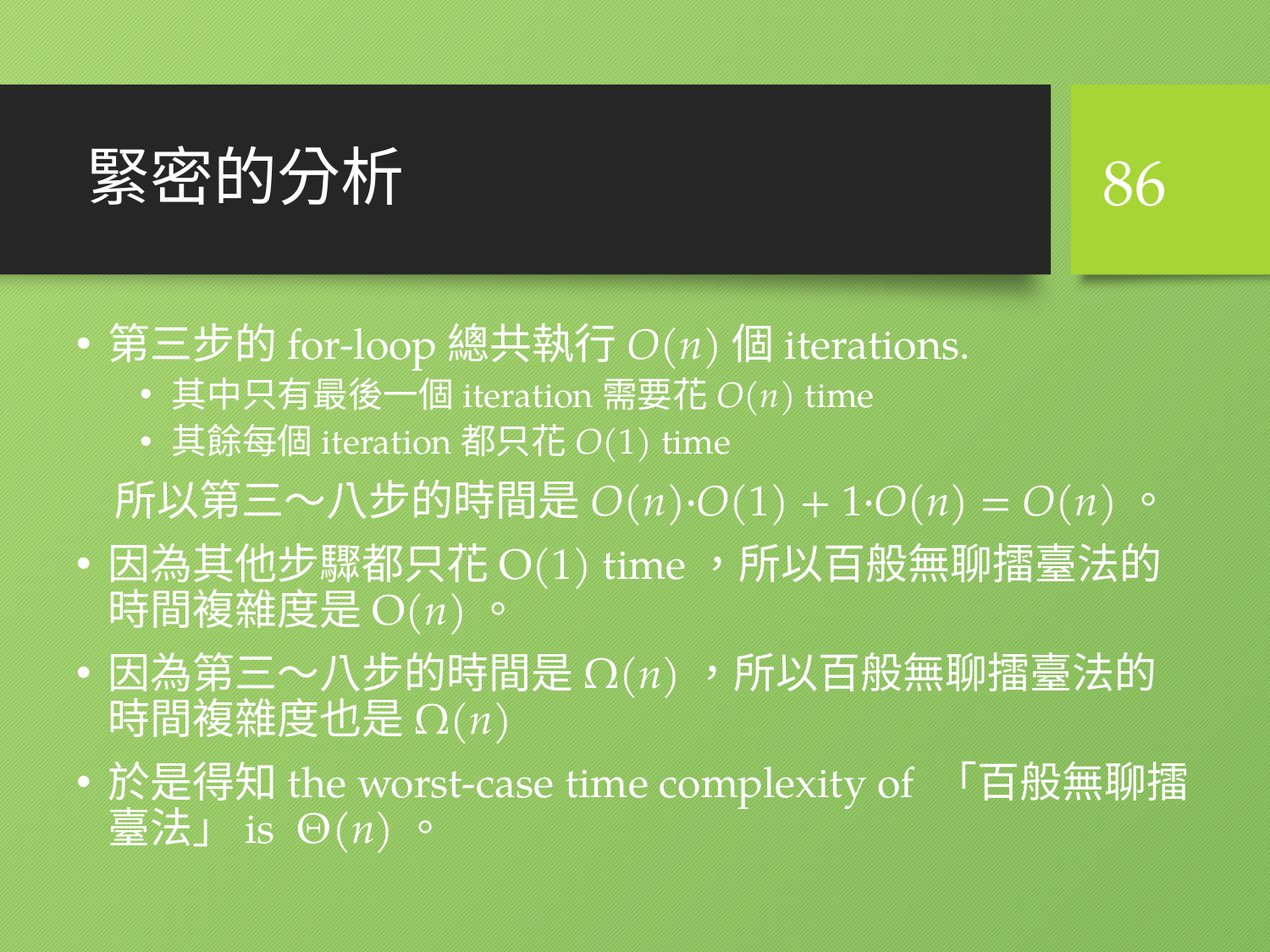

# 緊密的分析
86
第三步的for-loop總共執行O(n)個iterations.
其中只有最後一個iteration需要花O(n) time
其餘每個iteration都只花O(1) time
   所以第三～八步的時間是O(n)‧O(1) + 1‧O(n) = O(n)。
因為其他步驟都只花O(1) time，所以百般無聊擂臺法的時間複雜度是O(n)。
因為第三～八步的時間是Ω(n)，所以百般無聊擂臺法的時間複雜度也是Ω(n)
於是得知the worst-case time complexity of 「百般無聊擂臺法」is  Θ(n)。